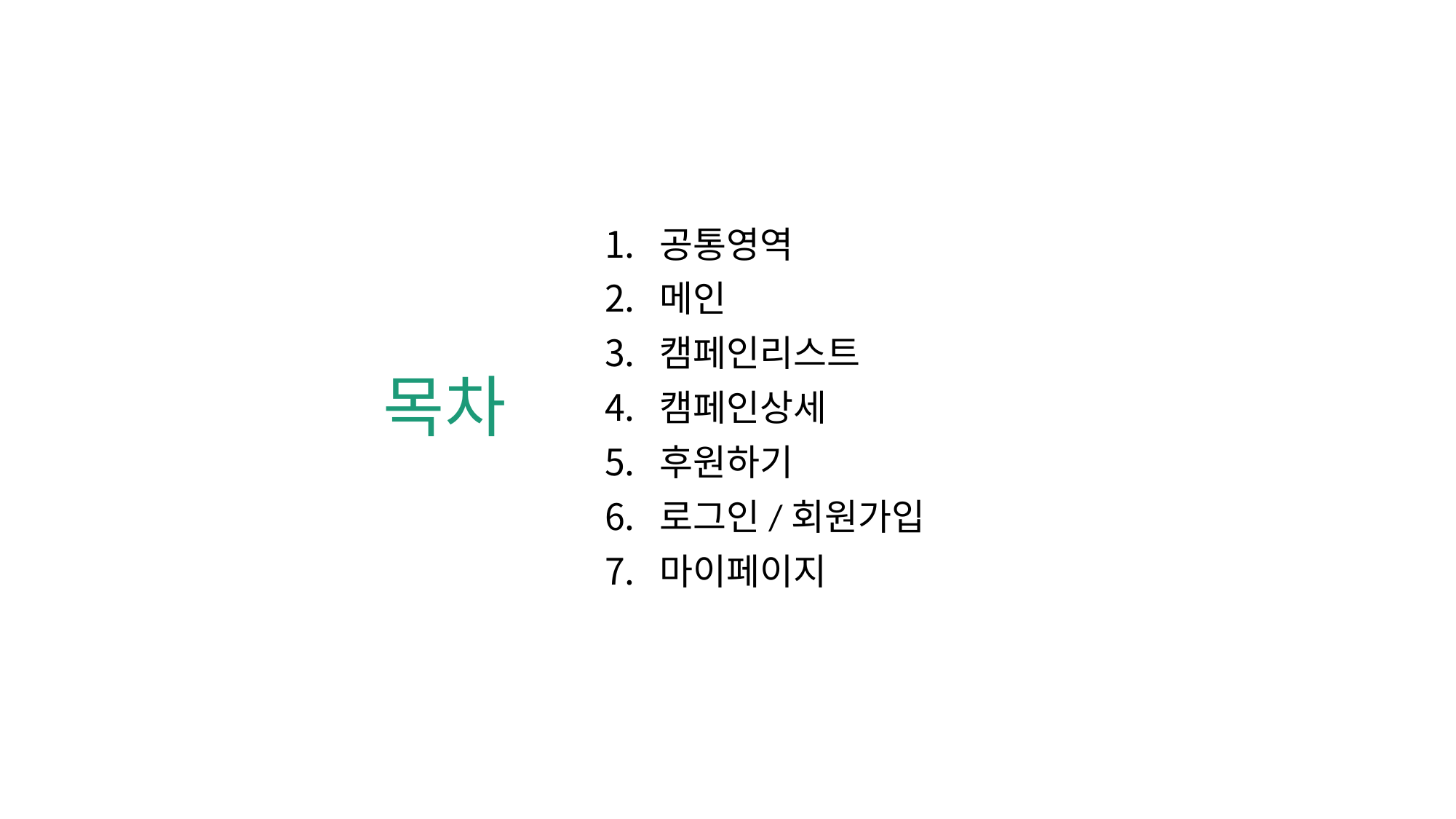

# 목차
공통영역
메인
캠페인리스트
캠페인상세
후원하기
로그인/회원가입
마이페이지